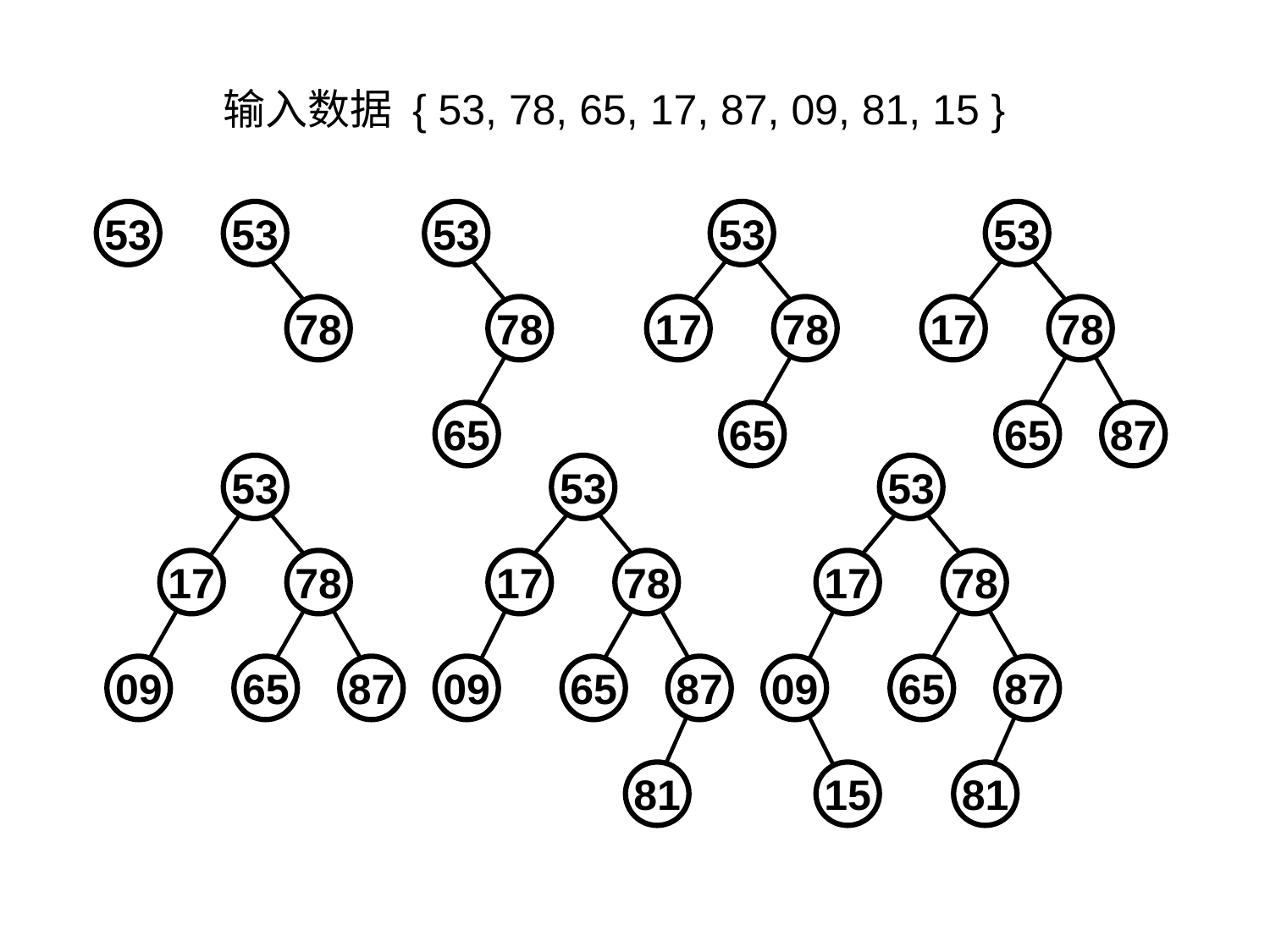

输入数据 { 53, 78, 65, 17, 87, 09, 81, 15 }
53
53
53
53
53

78
78
17
78
17
78

65
65
65
87
53
53
53

17
78
17
78
17
78

09
65
87
09
65
87
09
65
87

81
15
81